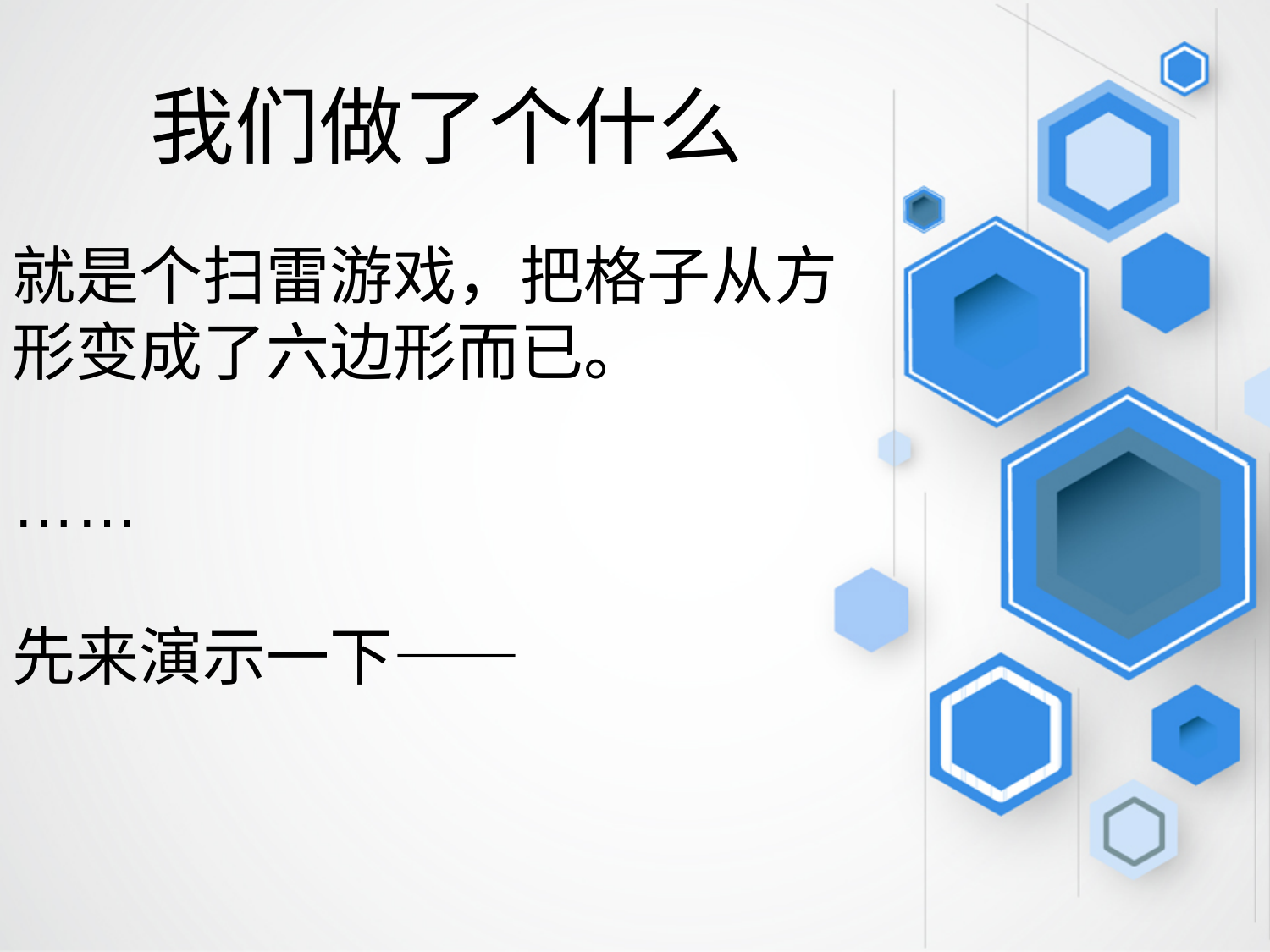

我们做了个什么
就是个扫雷游戏，把格子从方形变成了六边形而已。

……

先来演示一下——